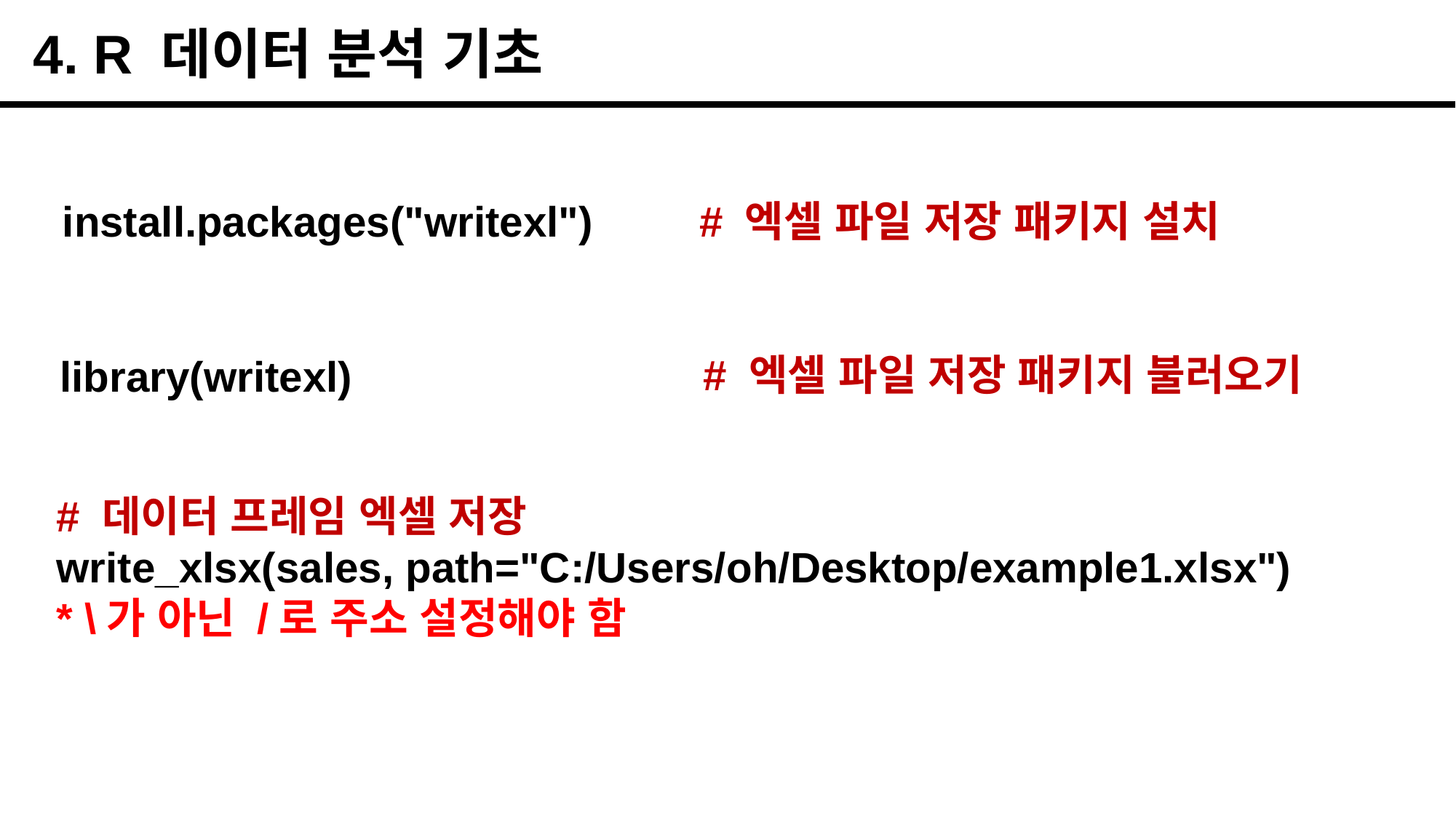

4. R 데이터 분석 기초
install.packages("writexl")
# 엑셀 파일 저장 패키지 설치
# 엑셀 파일 저장 패키지 불러오기
library(writexl)
# 데이터 프레임 엑셀 저장
write_xlsx(sales, path="C:/Users/oh/Desktop/example1.xlsx")
* \가 아닌 /로 주소 설정해야 함